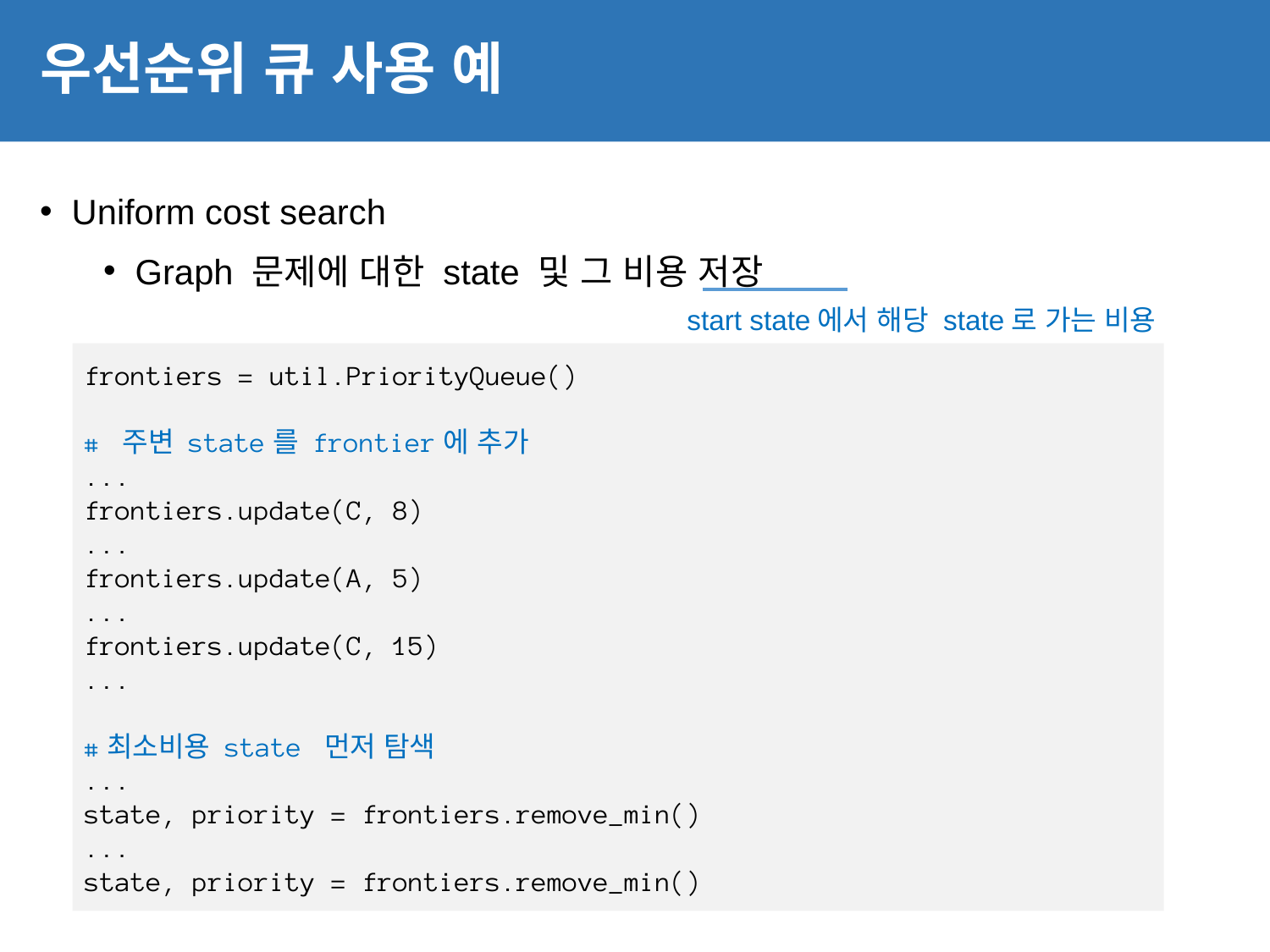

# 우선순위 큐 사용 예
40
Uniform cost search
Graph 문제에 대한 state 및 그 비용 저장
start state에서 해당 state로 가는 비용
frontiers = util.PriorityQueue()

# 주변 state를 frontier에 추가
...
frontiers.update(C, 8)
...
frontiers.update(A, 5)
...
frontiers.update(C, 15)
...
#최소비용 state 먼저 탐색
...
state, priority = frontiers.remove_min()
...
state, priority = frontiers.remove_min()